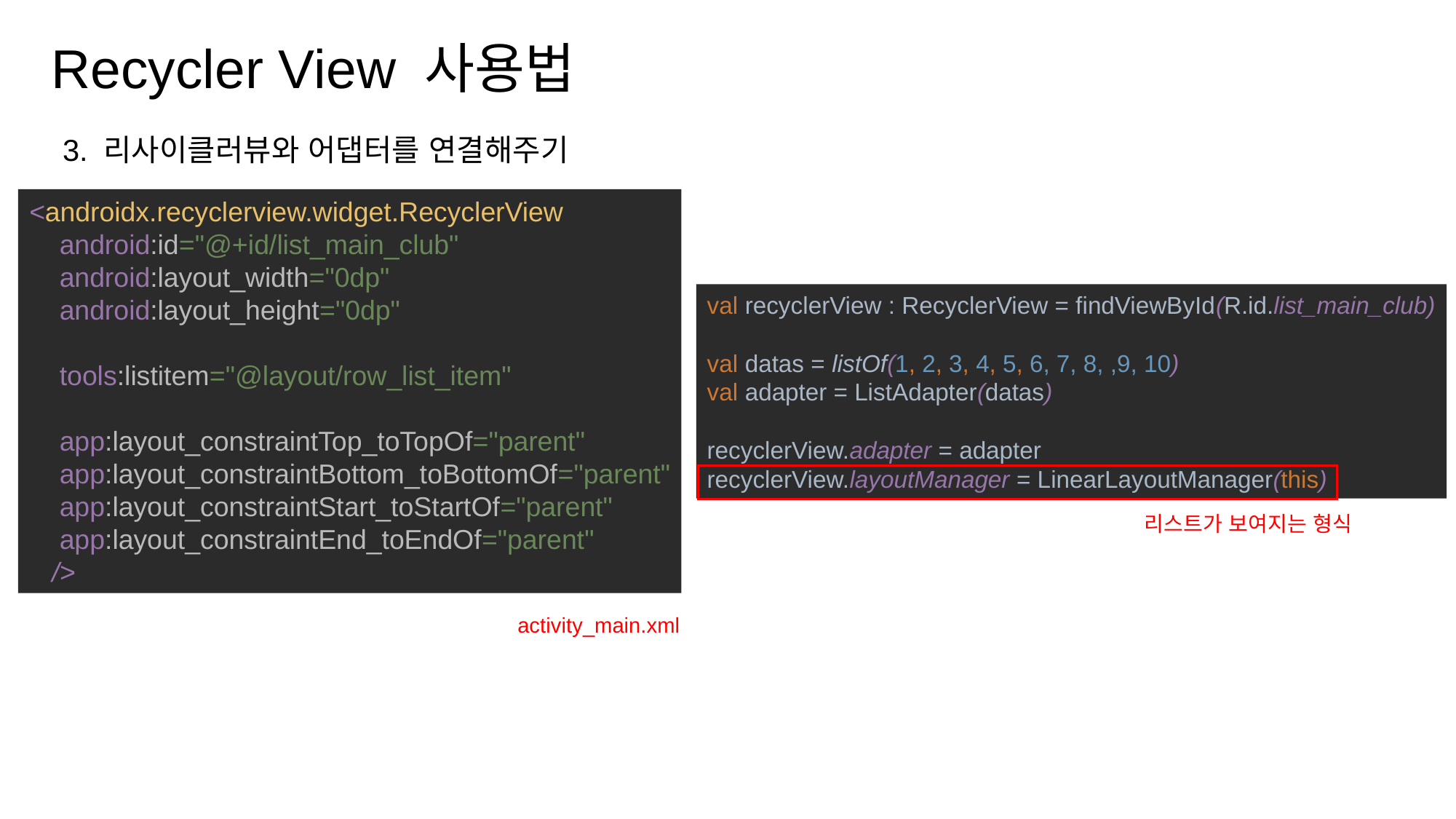

Recycler View 사용법
나눔스퀘어OTF ExtraBold
3. 리사이클러뷰와 어댑터를 연결해주기
나눔스퀘어OTF Bold
나눔스퀘어OTF
<androidx.recyclerview.widget.RecyclerView
    android:id="@+id/list_main_club"
    android:layout_width="0dp"
    android:layout_height="0dp"
    tools:listitem="@layout/row_list_item"
    app:layout_constraintTop_toTopOf="parent"
    app:layout_constraintBottom_toBottomOf="parent"
    app:layout_constraintStart_toStartOf="parent"
    app:layout_constraintEnd_toEndOf="parent"
   />
activity_main.xml
나눔스퀘어_ac ExtraBold
val recyclerView : RecyclerView = findViewById(R.id.list_main_club)
val datas = listOf(1, 2, 3, 4, 5, 6, 7, 8, ,9, 10)
val adapter = ListAdapter(datas)
recyclerView.adapter = adapter
recyclerView.layoutManager = LinearLayoutManager(this)

리스트가 보여지는 형식
나눔스퀘어_ac Bold
나눔스퀘어_ac
나눔스퀘어 ExtraBold
나눔스퀘어 Bold
나눔스퀘어
XML
나눔스퀘어 Light
Kotlin